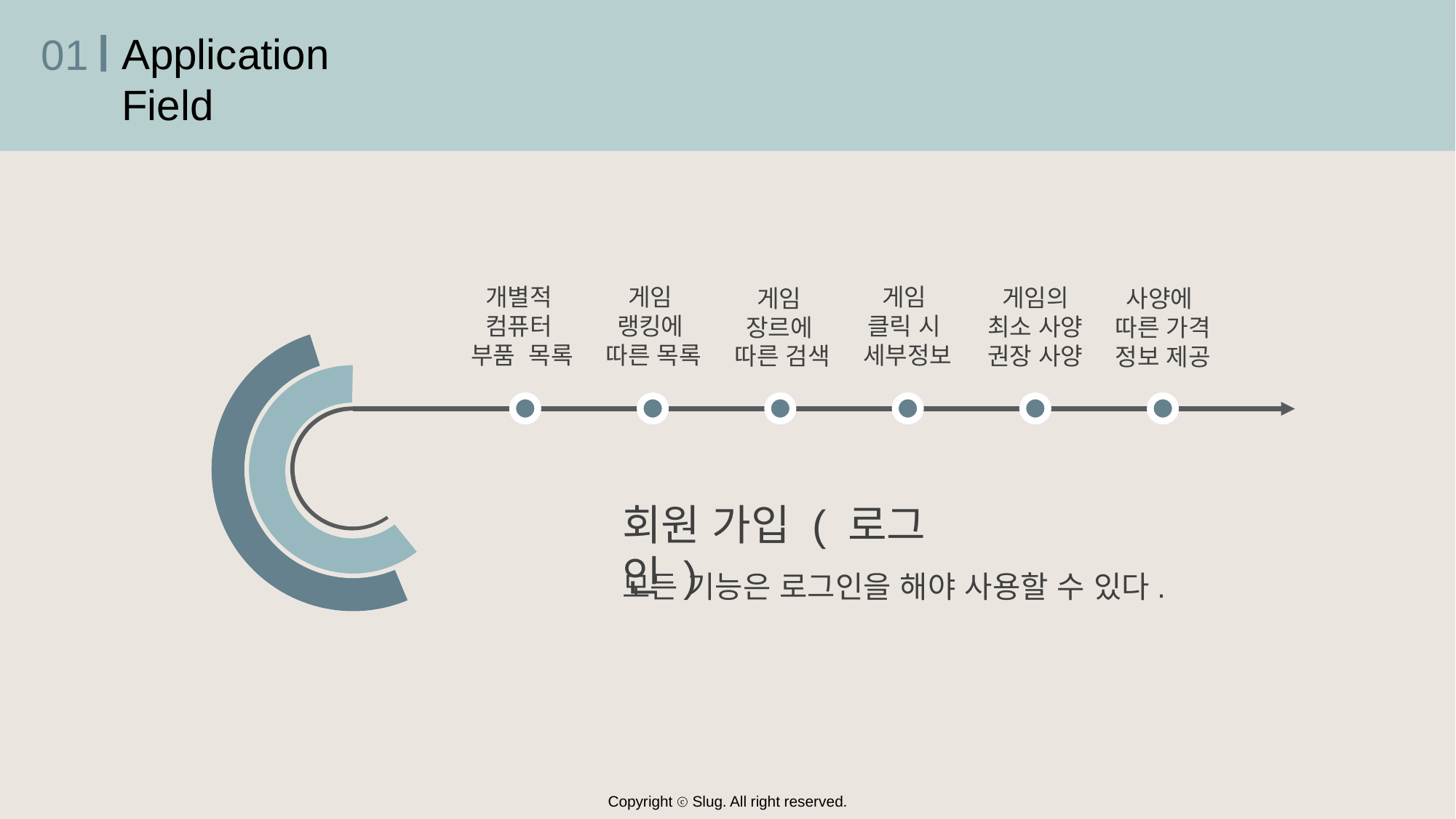

01
Application
Field

게임
클릭 시
세부정보
개별적
컴퓨터
부품  목록
게임
랭킹에
따른 목록
게임의
최소 사양
권장 사양
게임
장르에
따른 검색
사양에
따른 가격 정보 제공

회원 가입 ( 로그인 )
모든 기능은 로그인을 해야 사용할 수 있다.
Copyright ⓒ Slug. All right reserved.